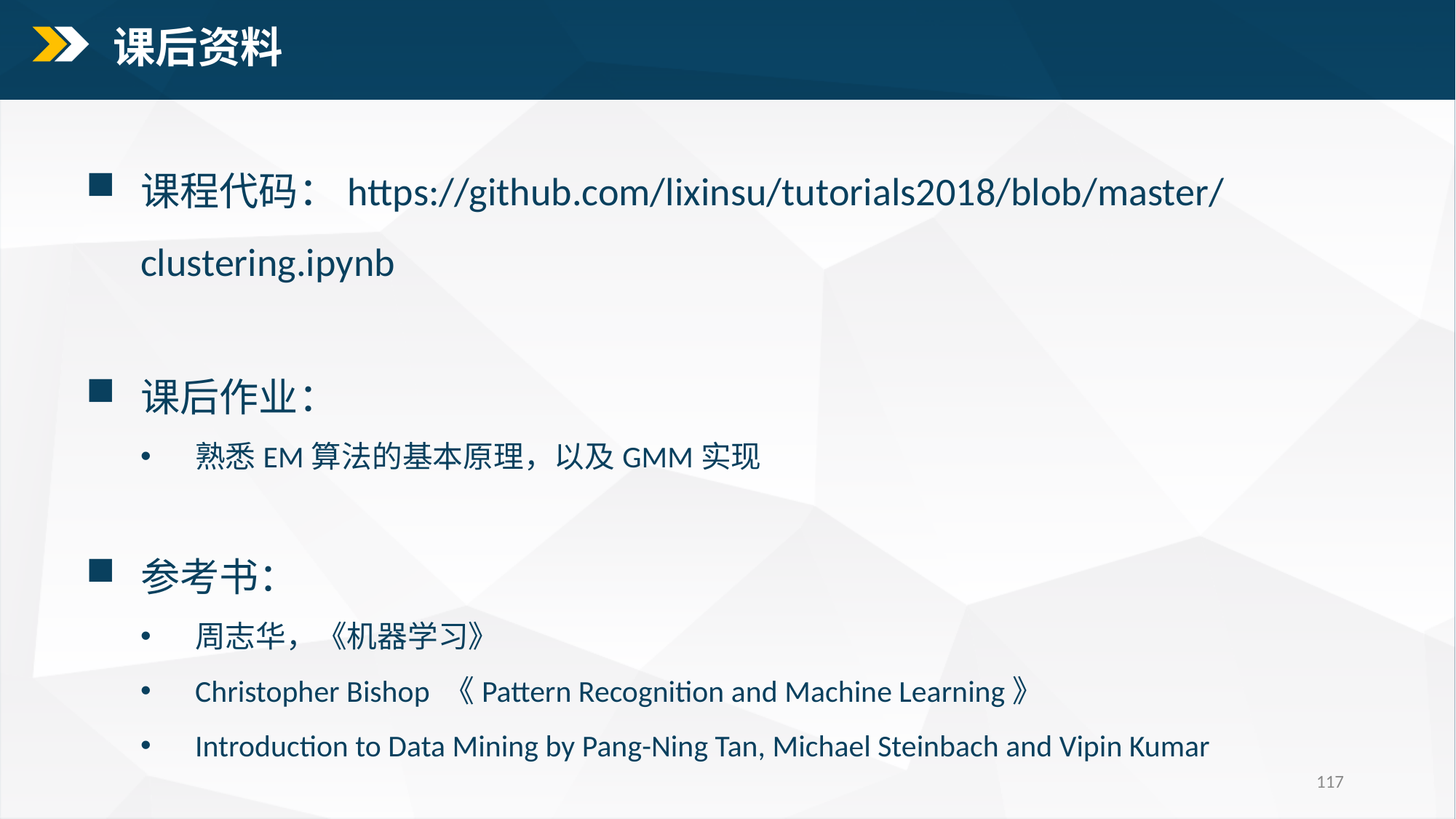

课后资料
课程代码：https://github.com/lixinsu/tutorials2018/blob/master/clustering.ipynb

课后作业：
熟悉EM算法的基本原理，以及GMM实现

参考书：
周志华，《机器学习》
Christopher Bishop 《Pattern Recognition and Machine Learning》
Introduction to Data Mining by Pang-Ning Tan, Michael Steinbach and Vipin Kumar
117